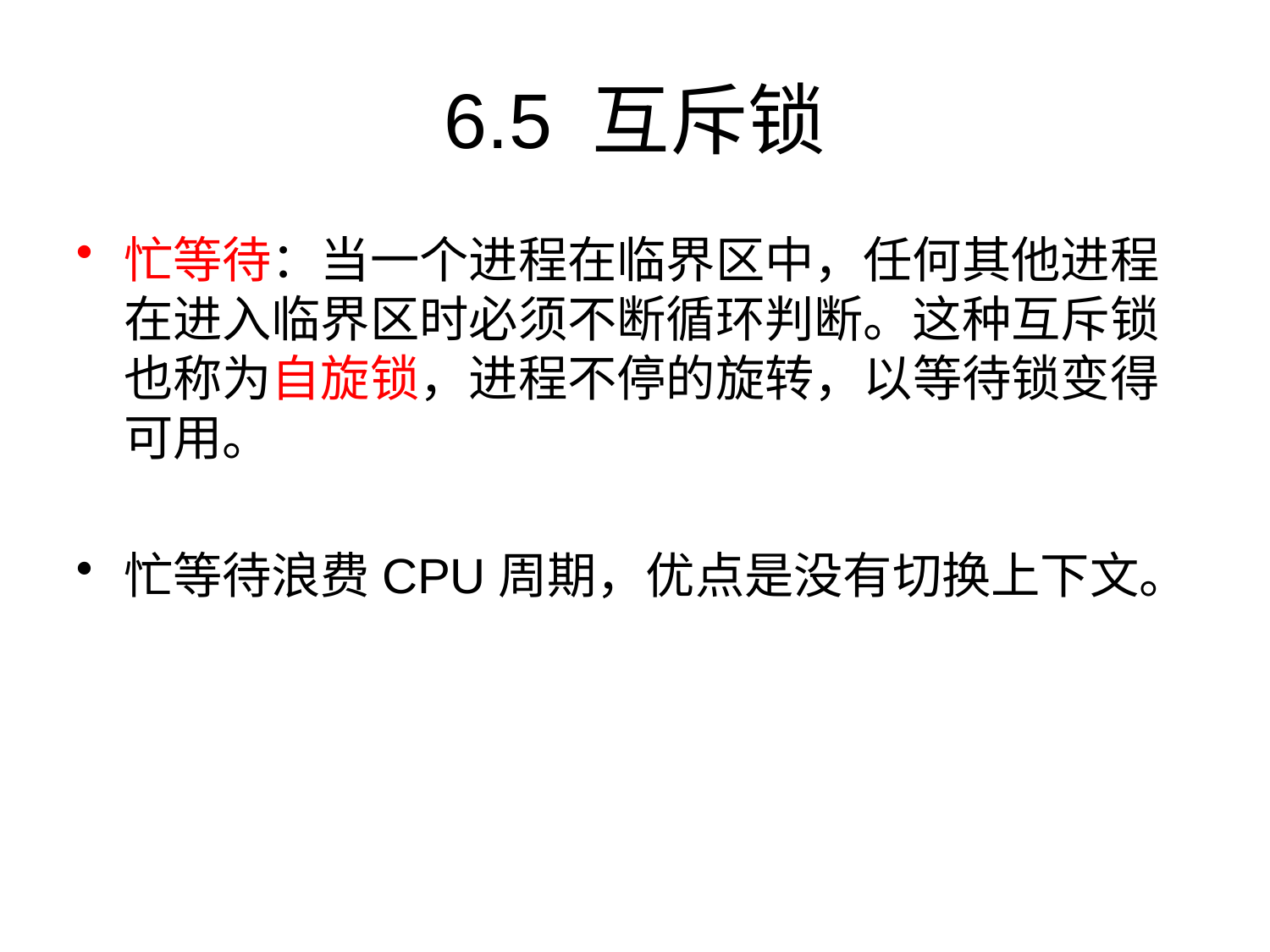

# 6.5 互斥锁
忙等待：当一个进程在临界区中，任何其他进程在进入临界区时必须不断循环判断。这种互斥锁也称为自旋锁，进程不停的旋转，以等待锁变得可用。

忙等待浪费CPU周期，优点是没有切换上下文。